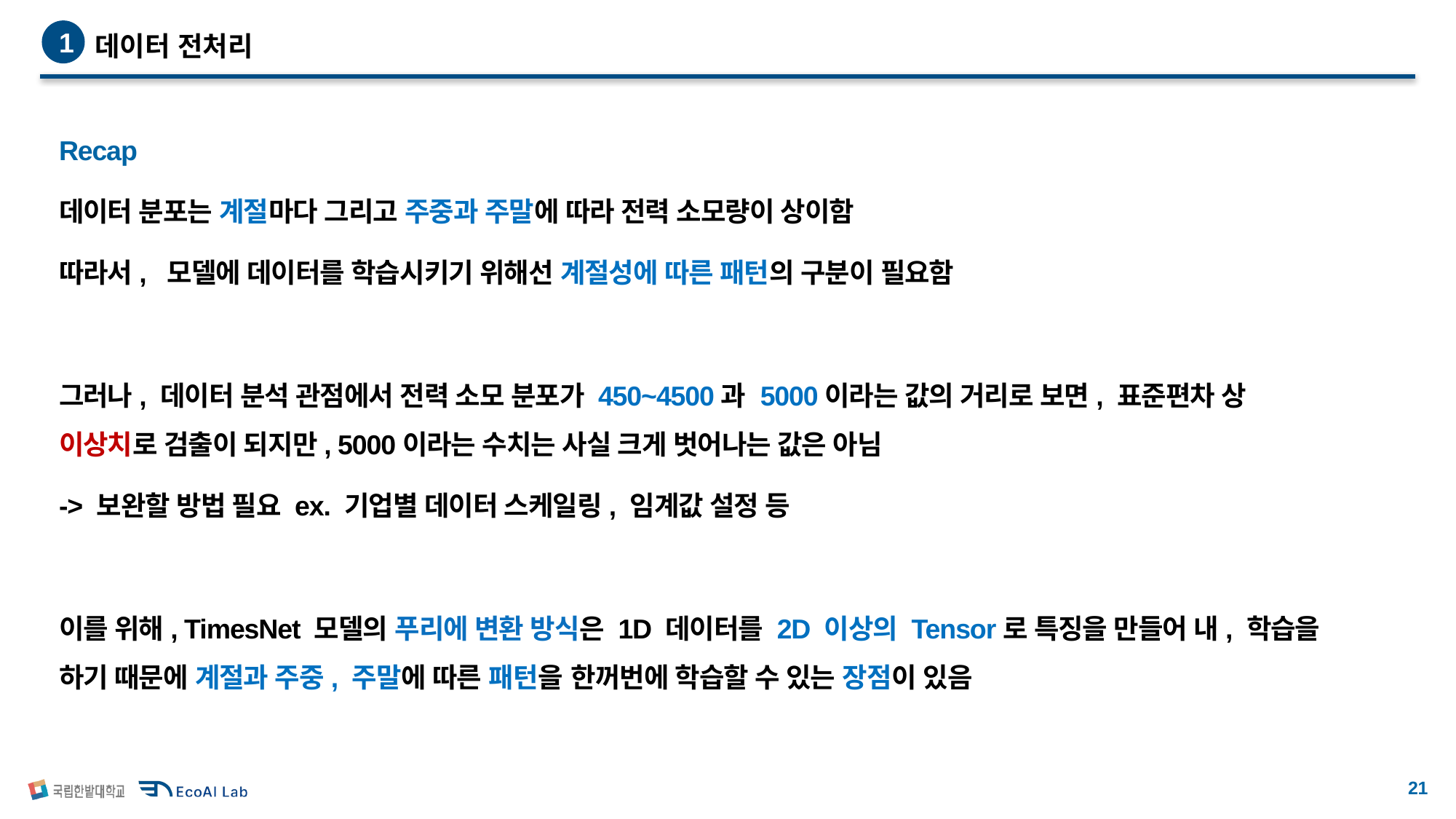

데이터 전처리
1
Recap
데이터 분포는 계절마다 그리고 주중과 주말에 따라 전력 소모량이 상이함
따라서,  모델에 데이터를 학습시키기 위해선 계절성에 따른 패턴의 구분이 필요함

그러나, 데이터 분석 관점에서 전력 소모 분포가 450~4500과 5000이라는 값의 거리로 보면, 표준편차 상 이상치로 검출이 되지만, 5000이라는 수치는 사실 크게 벗어나는 값은 아님
-> 보완할 방법 필요 ex. 기업별 데이터 스케일링, 임계값 설정 등

이를 위해, TimesNet 모델의 푸리에 변환 방식은 1D 데이터를 2D 이상의 Tensor로 특징을 만들어 내, 학습을 하기 때문에 계절과 주중, 주말에 따른 패턴을 한꺼번에 학습할 수 있는 장점이 있음
21